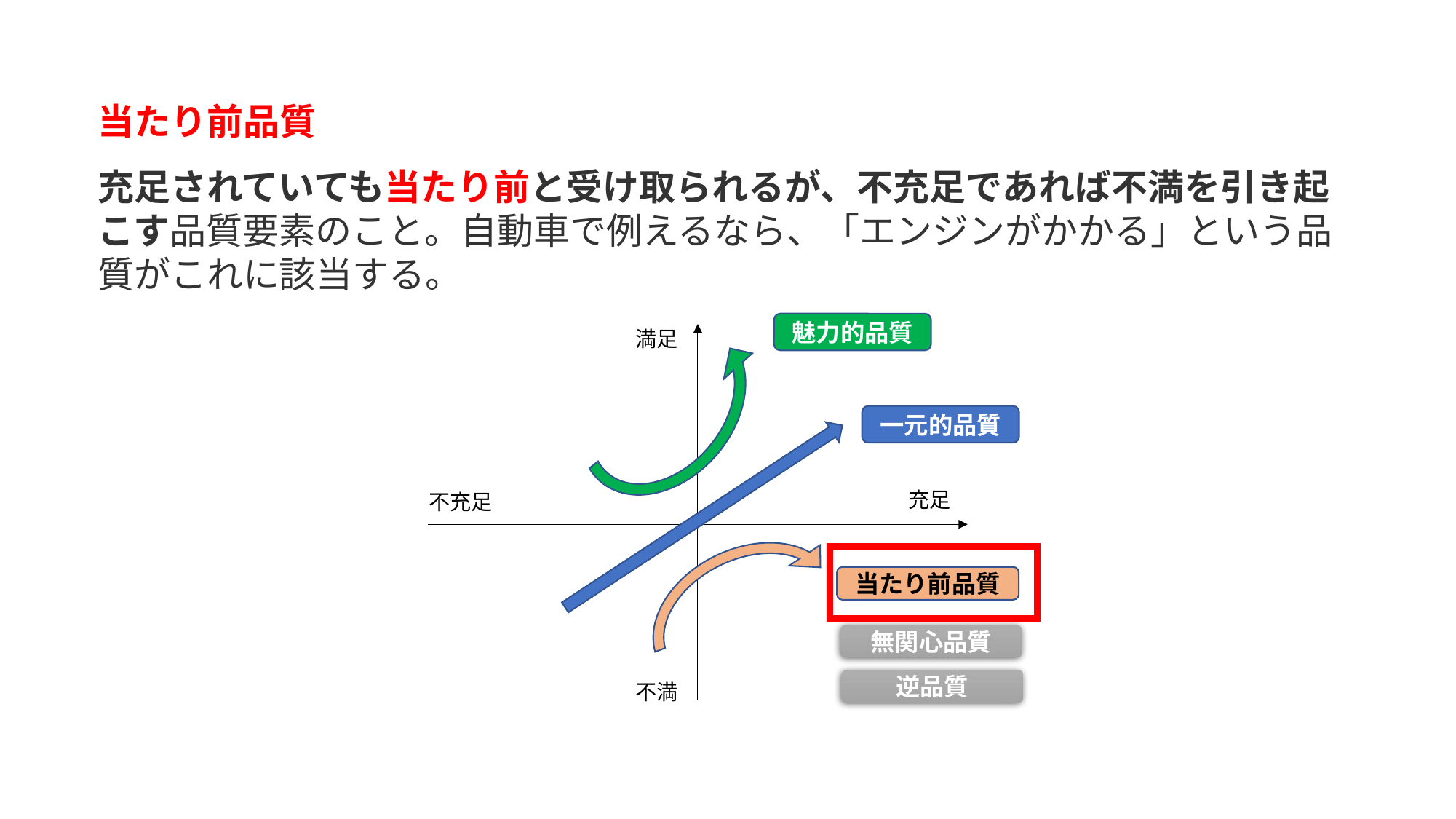

当たり前品質

充足されていても当たり前と受け取られるが、不充足であれば不満を引き起こす品質要素のこと。自動車で例えるなら、「エンジンがかかる」という品質がこれに該当する。
魅力的品質
満足

一元的品質
充足
不充足

当たり前品質
無関心品質
逆品質
不満